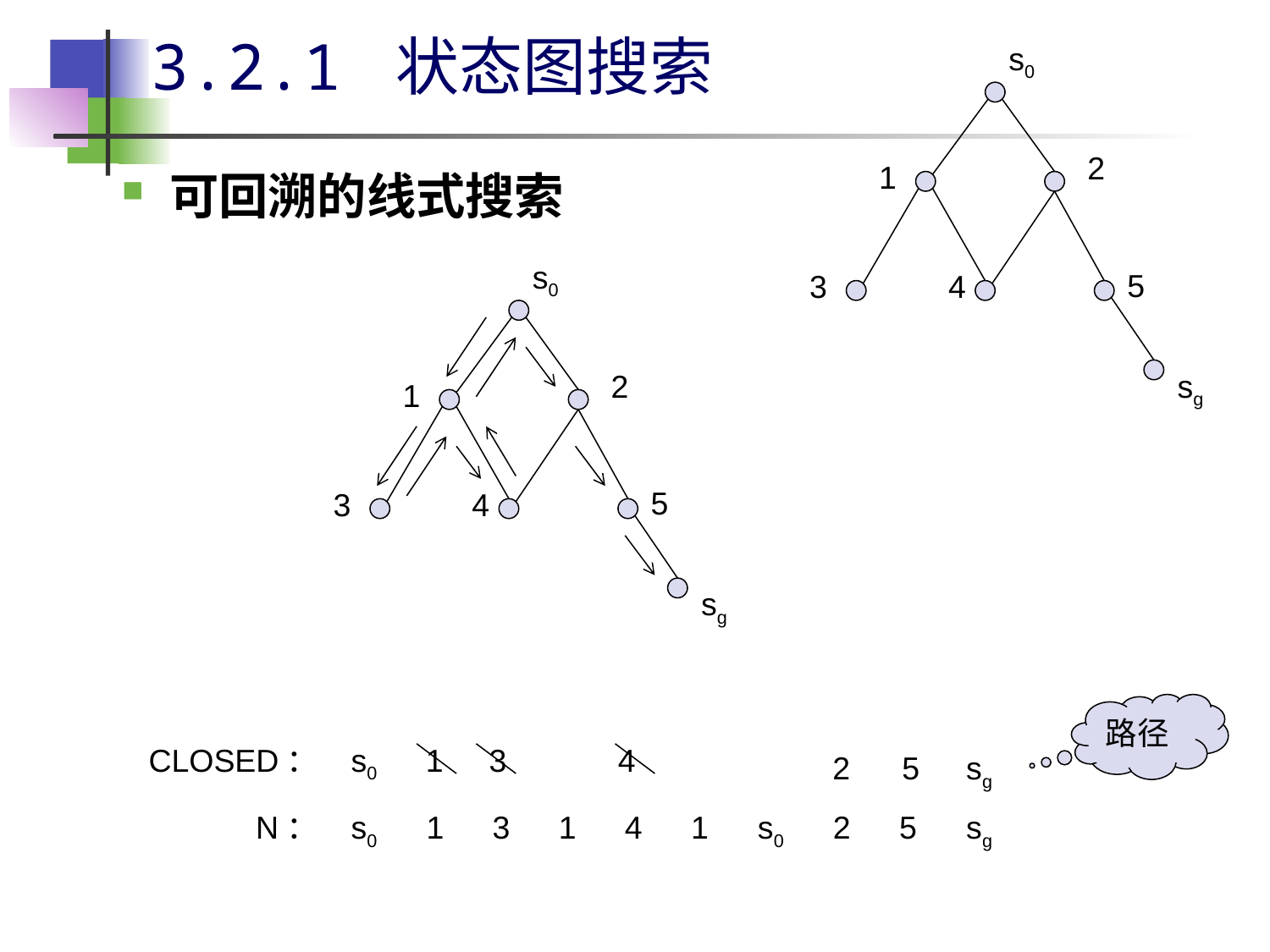

# 3.2.1 状态图搜索
s0

2
1

5
3
4

sg
可回溯的线式搜索

s0

2
1

5
3
4

sg
路径
CLOSED：
s0
1
3
4
2
5
sg
N：
s0
1
3
1
4
1
s0
2
5
sg